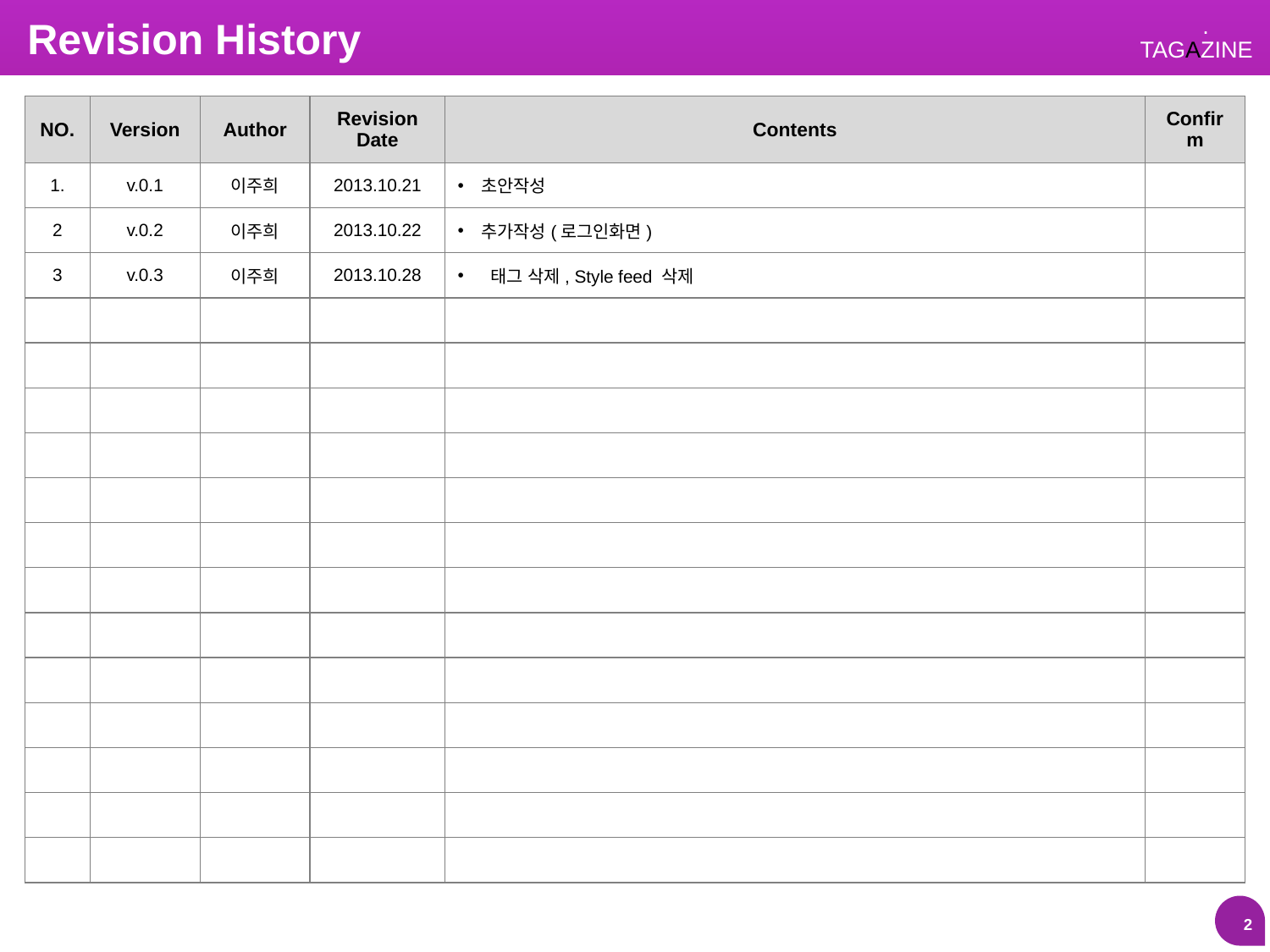

Revision History
| NO. | Version | Author | Revision Date | Contents | Confirm |
| --- | --- | --- | --- | --- | --- |
| 1. | v.0.1 | 이주희 | 2013.10.21 | 초안작성 |  |
| 2 | v.0.2 | 이주희 | 2013.10.22 | 추가작성(로그인화면) |  |
| 3 | v.0.3 | 이주희 | 2013.10.28 | 태그 삭제, Style feed 삭제 |  |
|  |  |  |  |  |  |
|  |  |  |  |  |  |
|  |  |  |  |  |  |
|  |  |  |  |  |  |
|  |  |  |  |  |  |
|  |  |  |  |  |  |
|  |  |  |  |  |  |
|  |  |  |  |  |  |
|  |  |  |  |  |  |
|  |  |  |  |  |  |
|  |  |  |  |  |  |
|  |  |  |  |  |  |
|  |  |  |  |  |  |